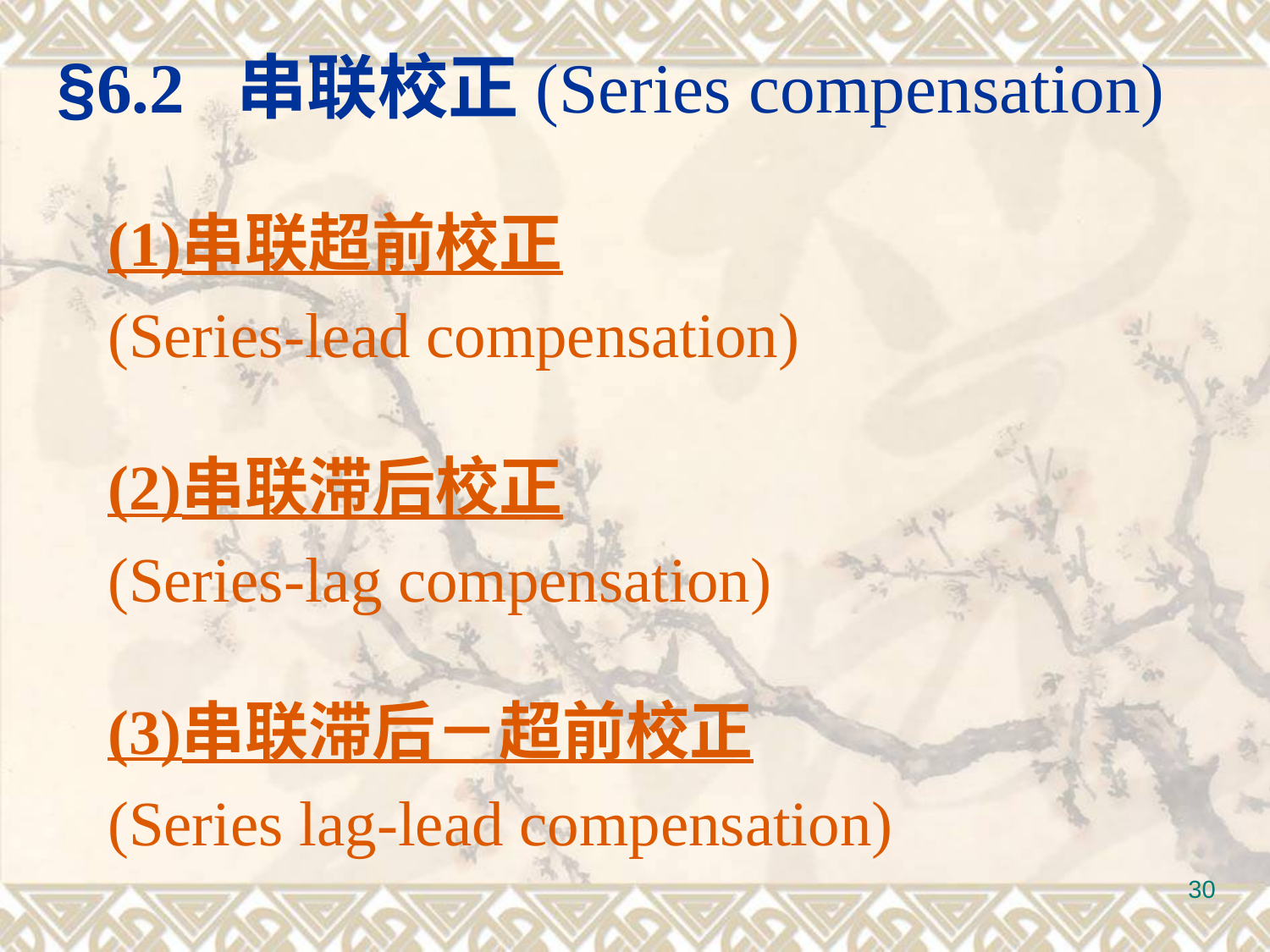

§6.2  串联校正(Series compensation)
(1)串联超前校正
(Series-lead compensation)

(2)串联滞后校正
(Series-lag compensation)

(3)串联滞后－超前校正
(Series lag-lead compensation)

30